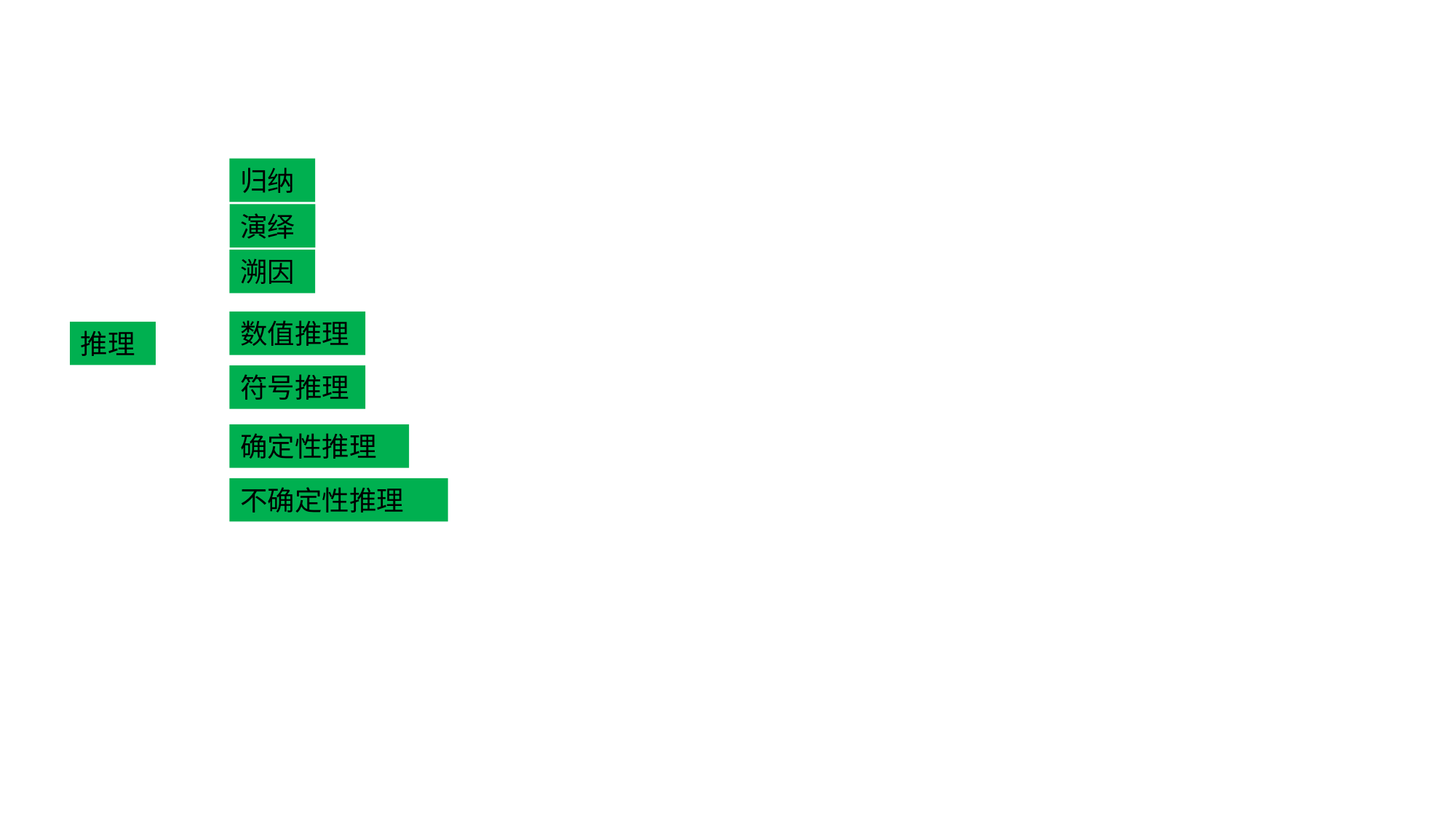

归纳
演绎
溯因
数值推理
推理
符号推理
确定性推理
不确定性推理